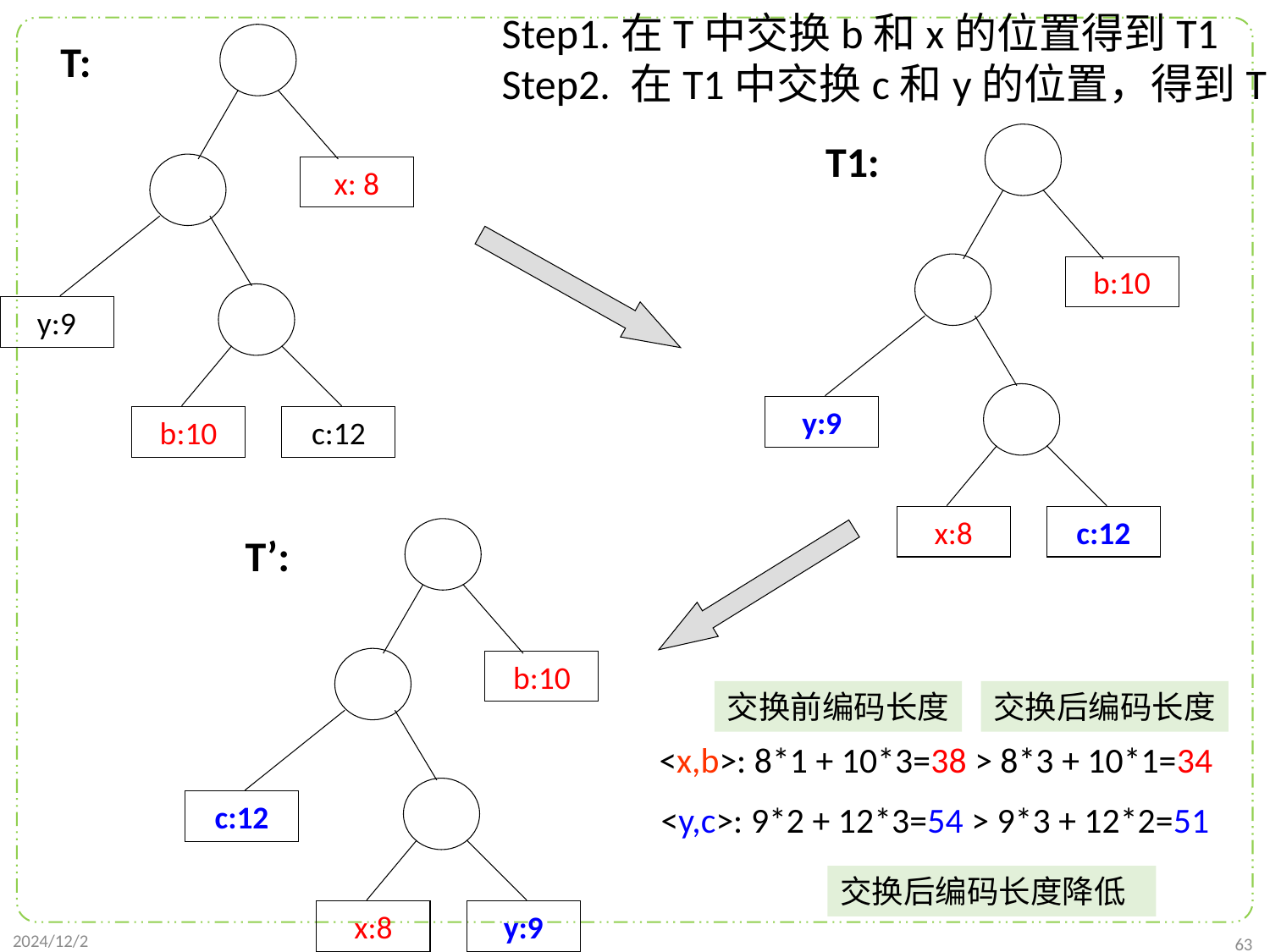

Step1.在T中交换b和x的位置得到T1
Step2. 在T1中交换c和y的位置，得到T’

T:

x: 8

y:9

b:10
c:12

T1:

b:10

y:9

x:8
c:12

T’:

b:10

c:12

x:8
y:9

交换前编码长度
交换后编码长度
<x,b>: 8*1 + 10*3=38 > 8*3 + 10*1=34
<y,c>: 9*2 + 12*3=54 > 9*3 + 12*2=51
交换后编码长度降低
2024/12/2
63